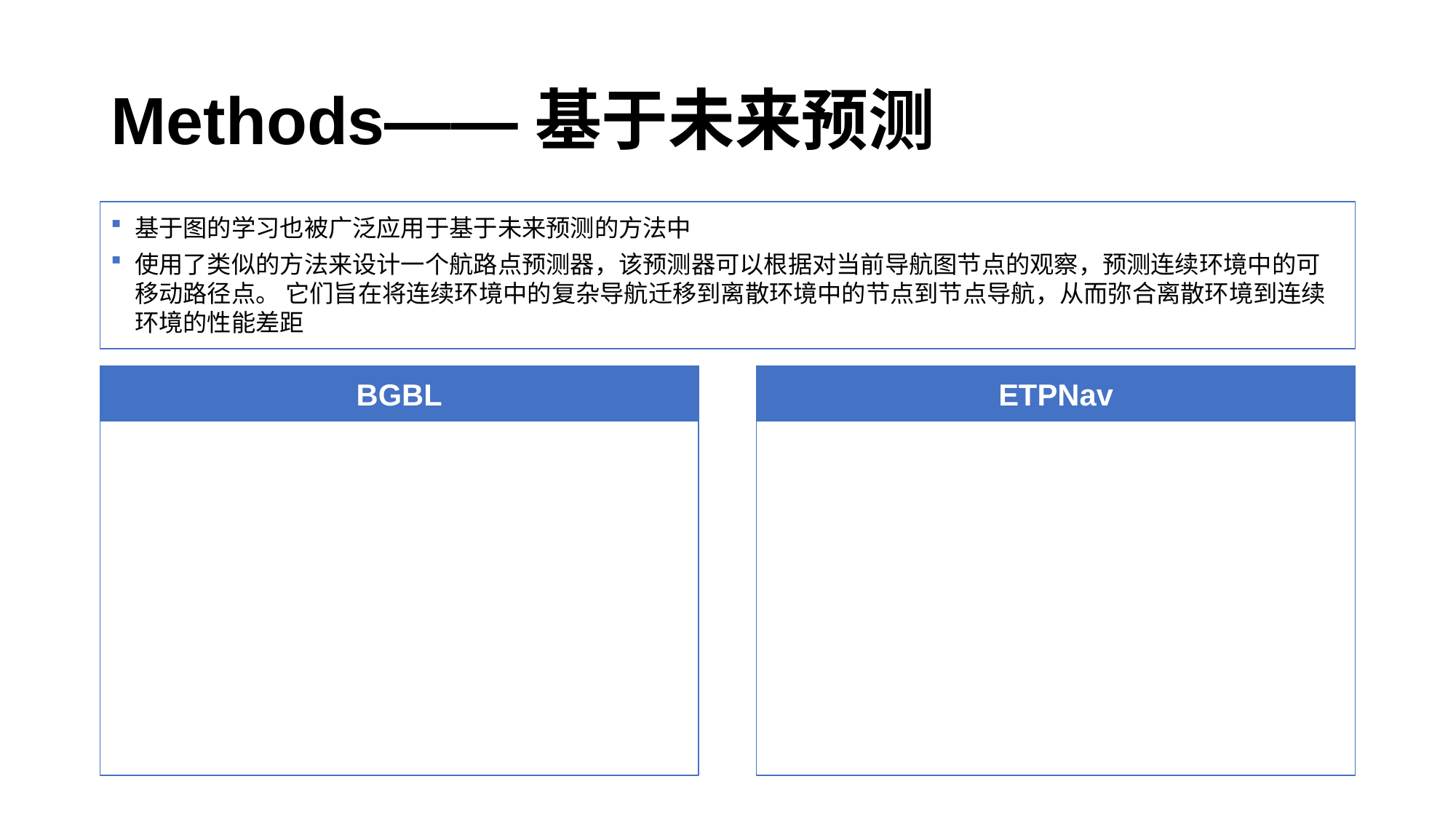

# Methods——基于未来预测
基于图的学习也被广泛应用于基于未来预测的方法中
使用了类似的方法来设计一个航路点预测器，该预测器可以根据对当前导航图节点的观察，预测连续环境中的可移动路径点。 它们旨在将连续环境中的复杂导航迁移到离散环境中的节点到节点导航，从而弥合离散环境到连续环境的性能差距
BGBL
ETPNav